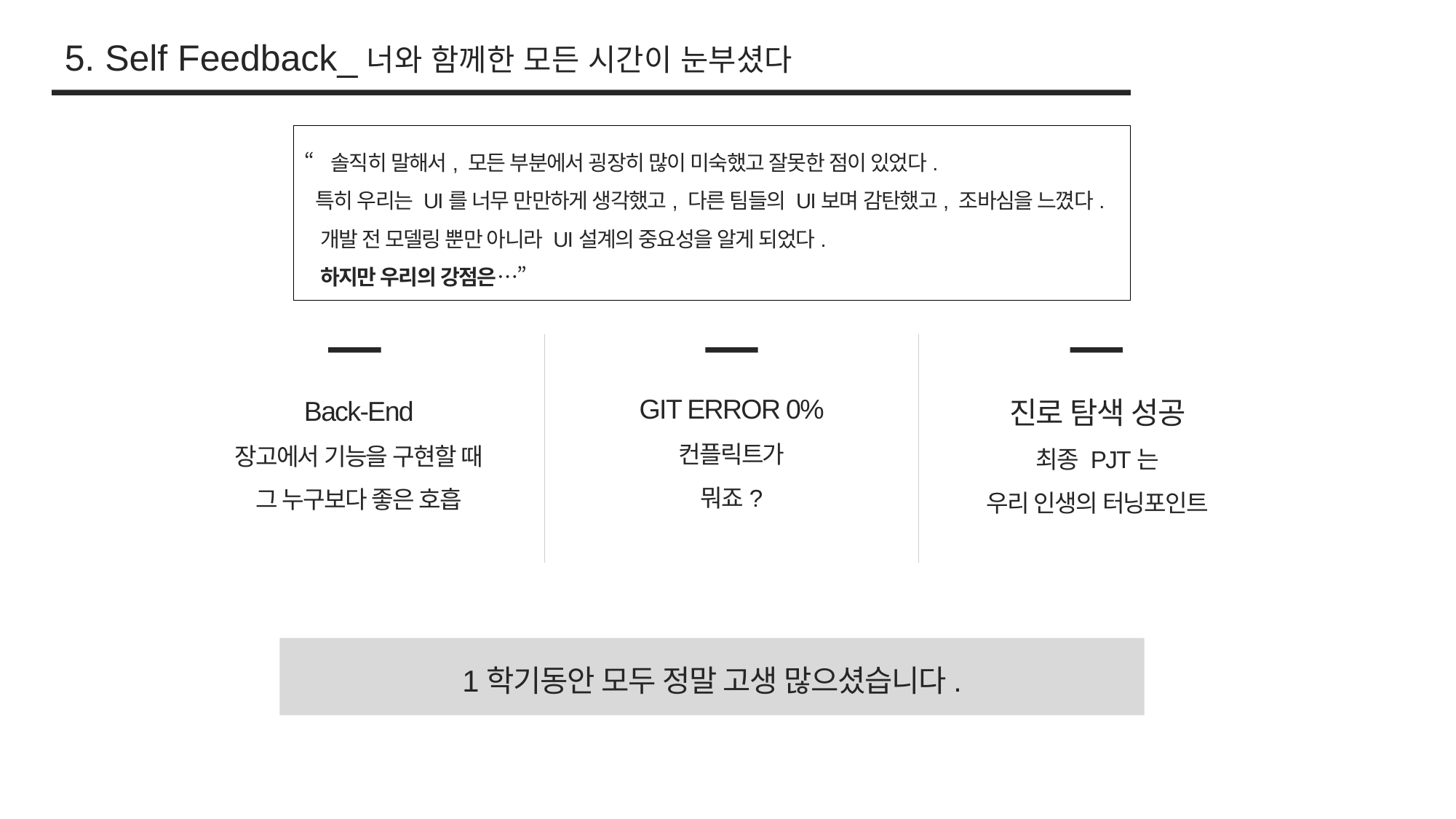

5. Self Feedback_너와 함께한 모든 시간이 눈부셨다

“솔직히 말해서, 모든 부분에서 굉장히 많이 미숙했고 잘못한 점이 있었다.
 특히 우리는 UI를 너무 만만하게 생각했고, 다른 팀들의 UI보며 감탄했고, 조바심을 느꼈다.
  개발 전 모델링 뿐만 아니라 UI설계의 중요성을 알게 되었다.
  하지만 우리의 강점은…”

진로 탐색 성공
최종 PJT는
우리 인생의 터닝포인트
GIT ERROR 0%
컨플릭트가
뭐죠?
Back-End
장고에서 기능을 구현할 때
그 누구보다 좋은 호흡

1학기동안 모두 정말 고생 많으셨습니다.